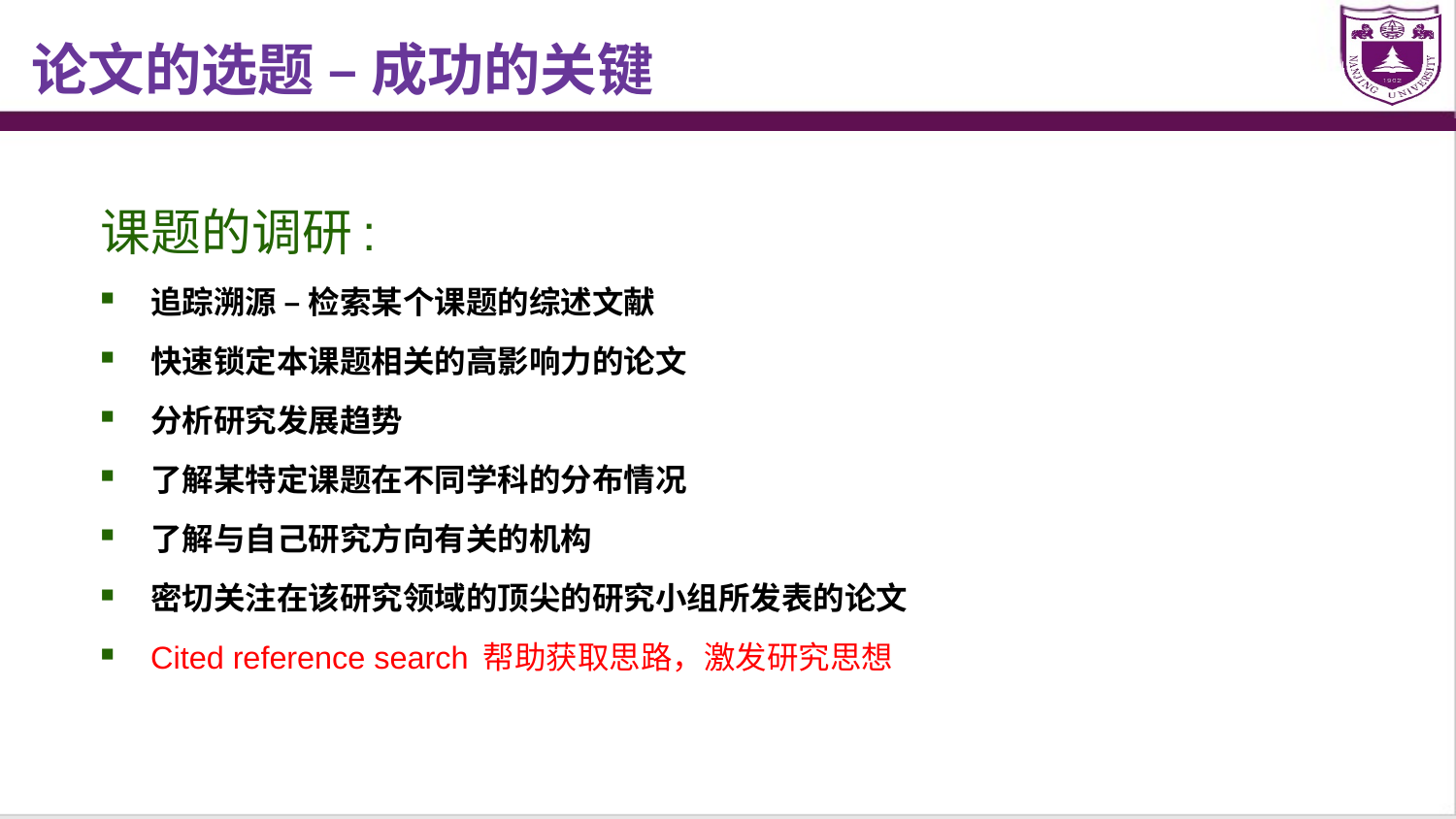

# 论文的选题 – 成功的关键
课题的调研:
追踪溯源 – 检索某个课题的综述文献
快速锁定本课题相关的高影响力的论文
分析研究发展趋势
了解某特定课题在不同学科的分布情况
了解与自己研究方向有关的机构
密切关注在该研究领域的顶尖的研究小组所发表的论文
Cited reference search 帮助获取思路，激发研究思想